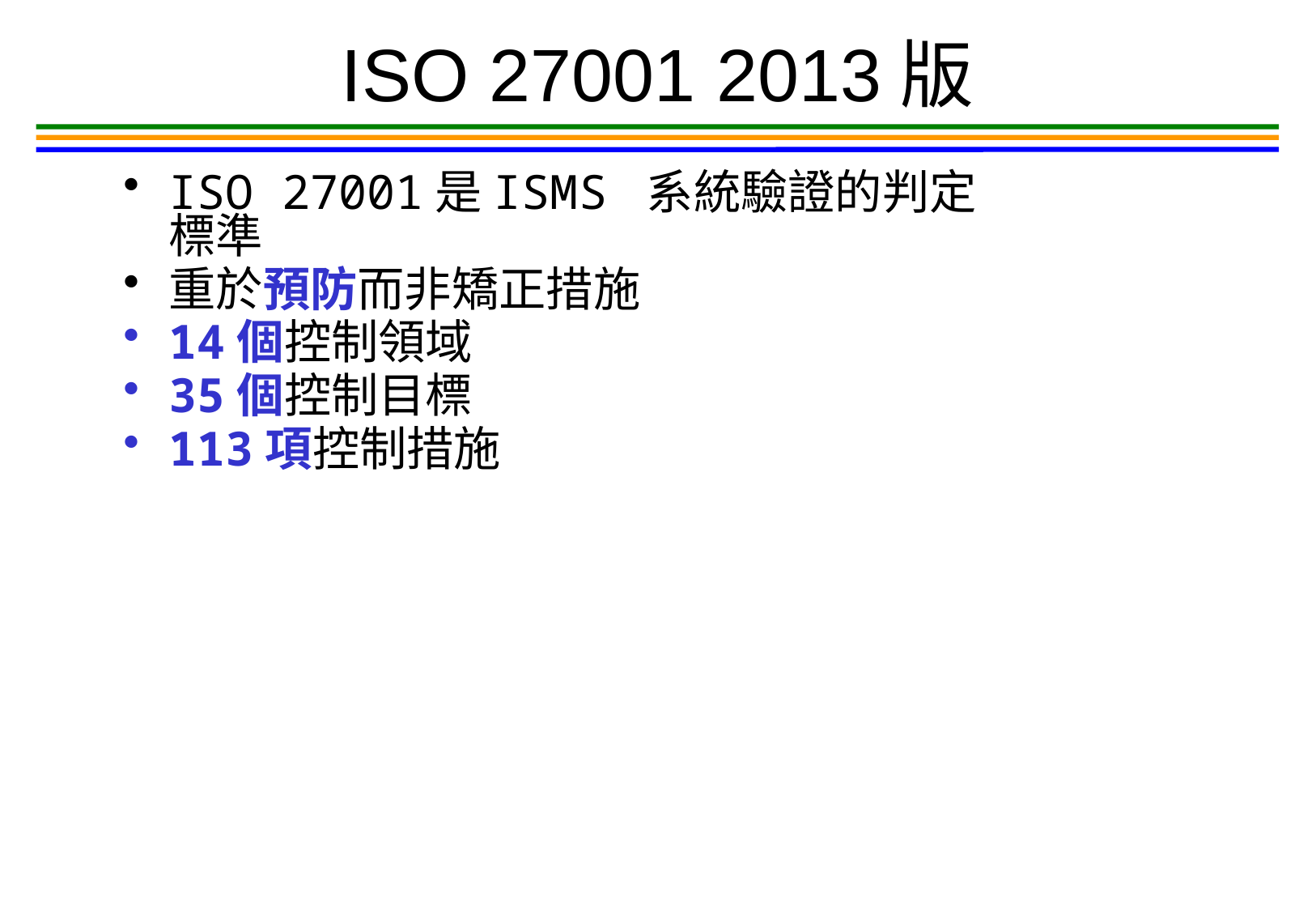

ISO 27001 2013版
ISO 27001是ISMS 系統驗證的判定標準
重於預防而非矯正措施
14個控制領域
35個控制目標
113項控制措施